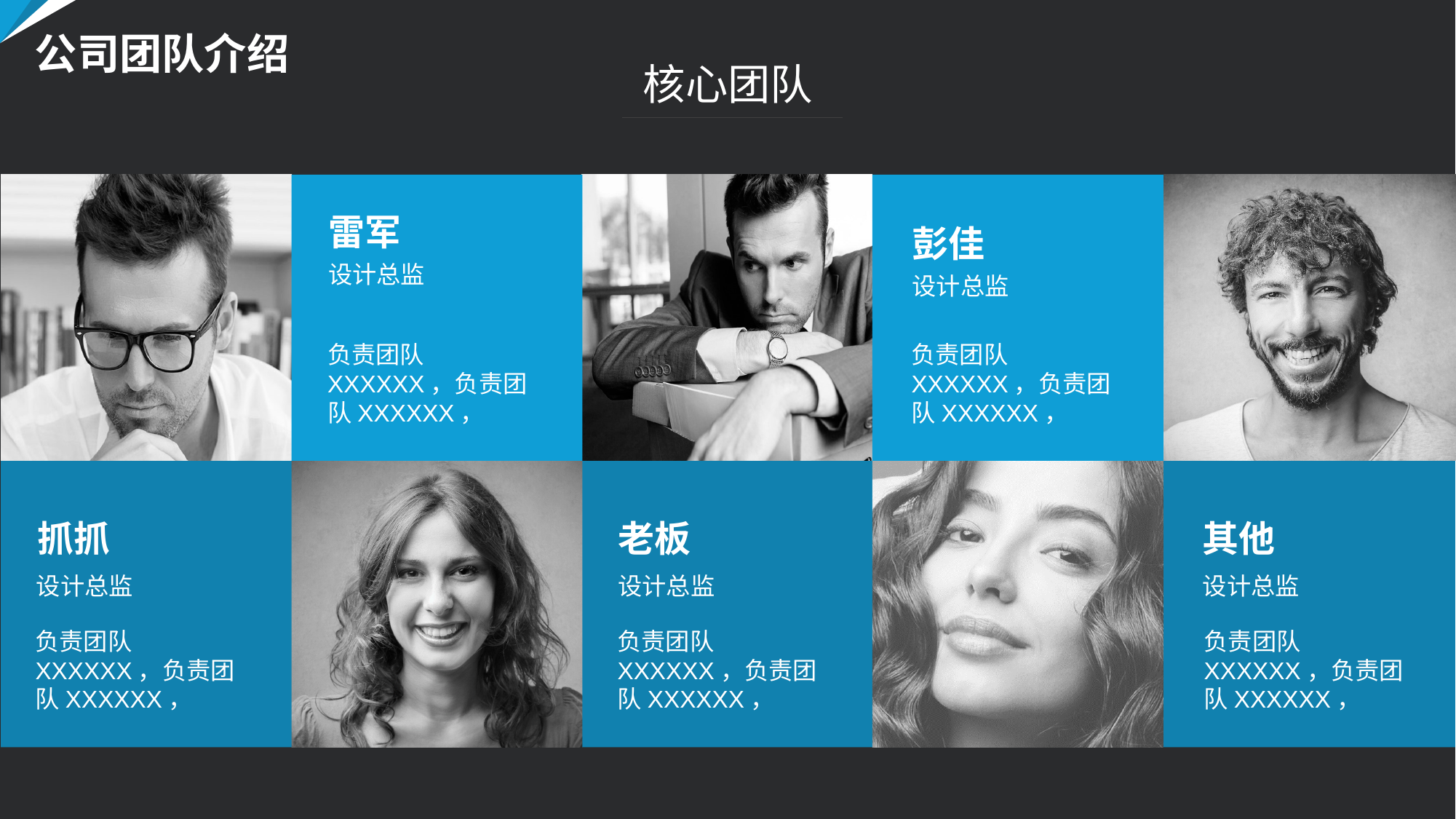

公司团队介绍
核心团队

雷军
彭佳
设计总监
设计总监
负责团队XXXXXX，负责团队XXXXXX，

负责团队XXXXXX，负责团队XXXXXX，

抓抓
老板
其他
设计总监
设计总监
设计总监
负责团队XXXXXX，负责团队XXXXXX，

负责团队XXXXXX，负责团队XXXXXX，

负责团队XXXXXX，负责团队XXXXXX，